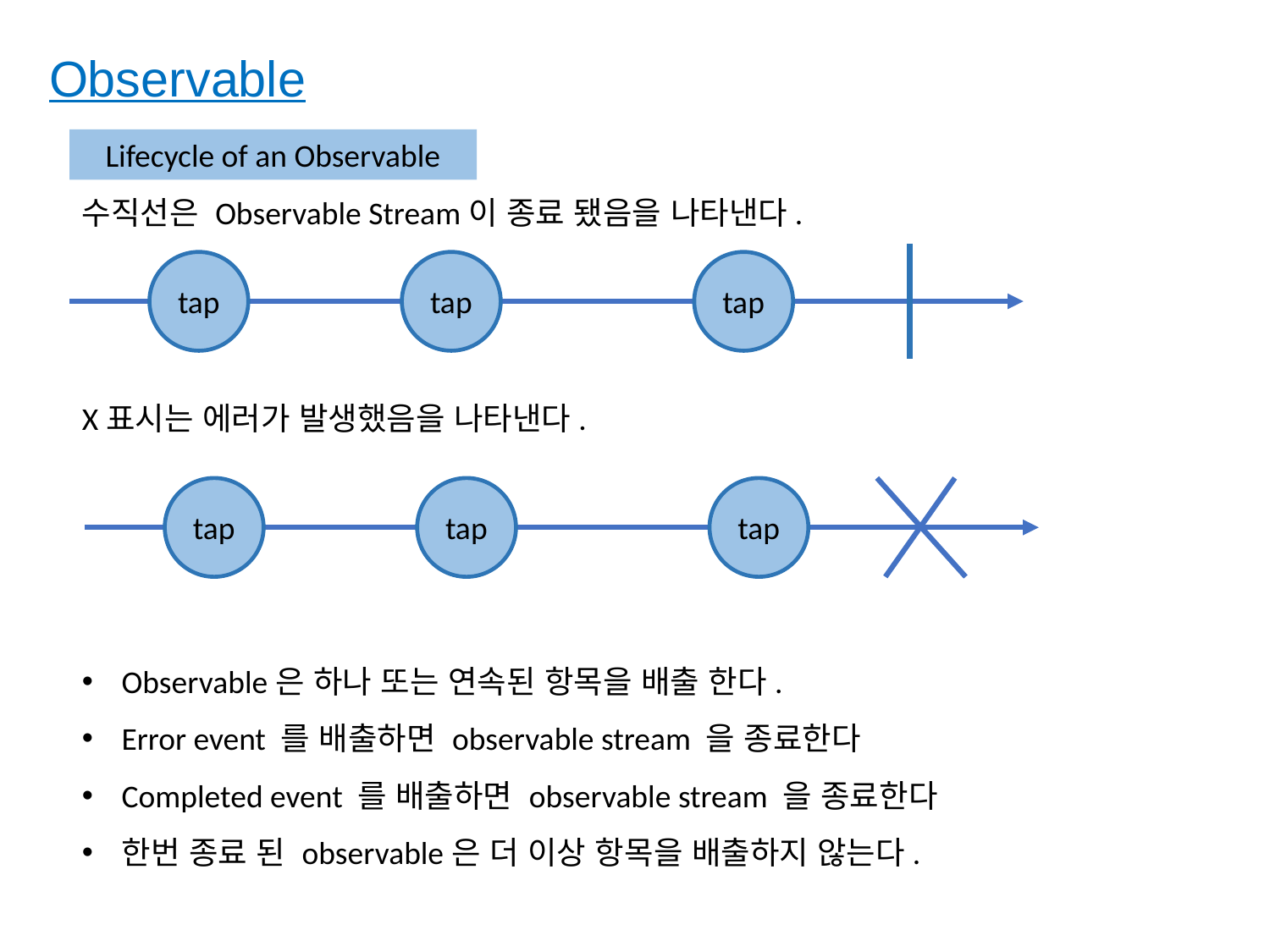

Observable
Lifecycle of an Observable
수직선은 Observable Stream이 종료 됐음을 나타낸다.

tap
tap
tap
X표시는 에러가 발생했음을 나타낸다.

tap
tap
tap
Observable은 하나 또는 연속된 항목을 배출 한다.
Error event 를 배출하면 observable stream 을 종료한다
Completed event 를 배출하면 observable stream 을 종료한다
한번 종료 된 observable은 더 이상 항목을 배출하지 않는다.